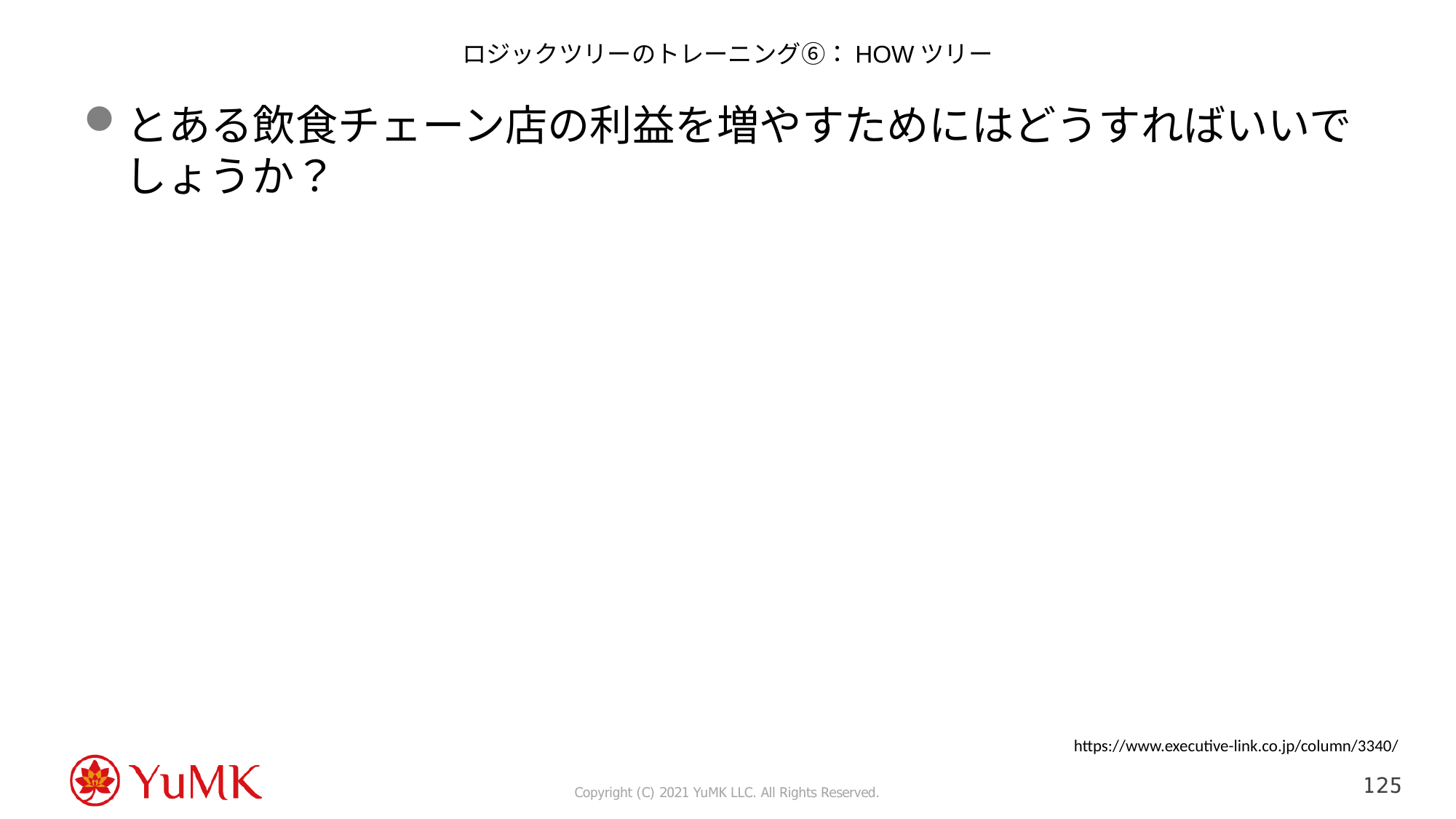

# ロジックツリーのトレーニング⑥：HOWツリー
とある飲食チェーン店の利益を増やすためにはどうすればいいでしょうか？
https://www.executive-link.co.jp/column/3340/
125